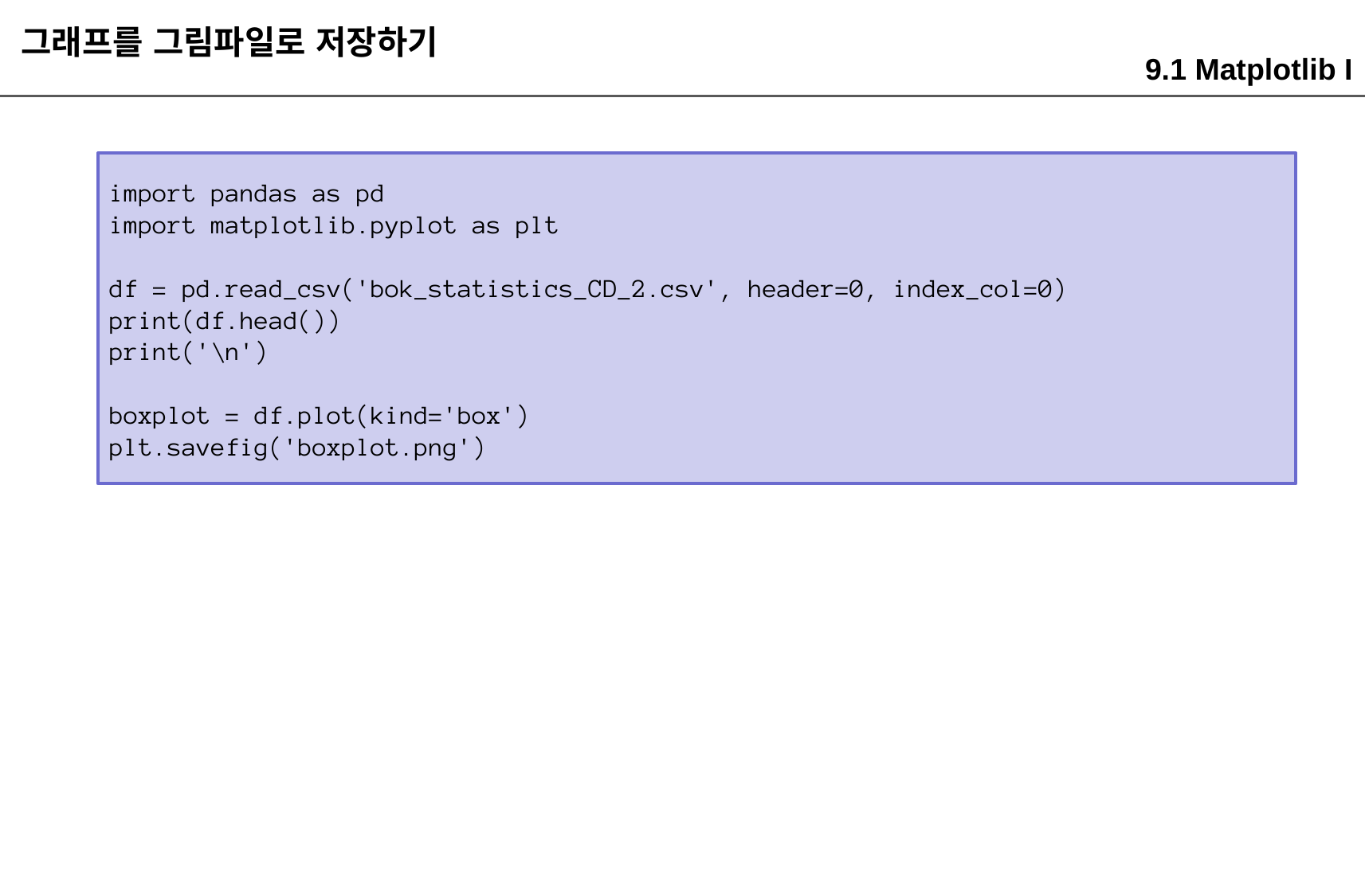

그래프를 그림파일로 저장하기
9.1 Matplotlib I
import pandas as pd
import matplotlib.pyplot as plt

df = pd.read_csv('bok_statistics_CD_2.csv', header=0, index_col=0)
print(df.head())
print('\n')

boxplot = df.plot(kind='box')
plt.savefig('boxplot.png')